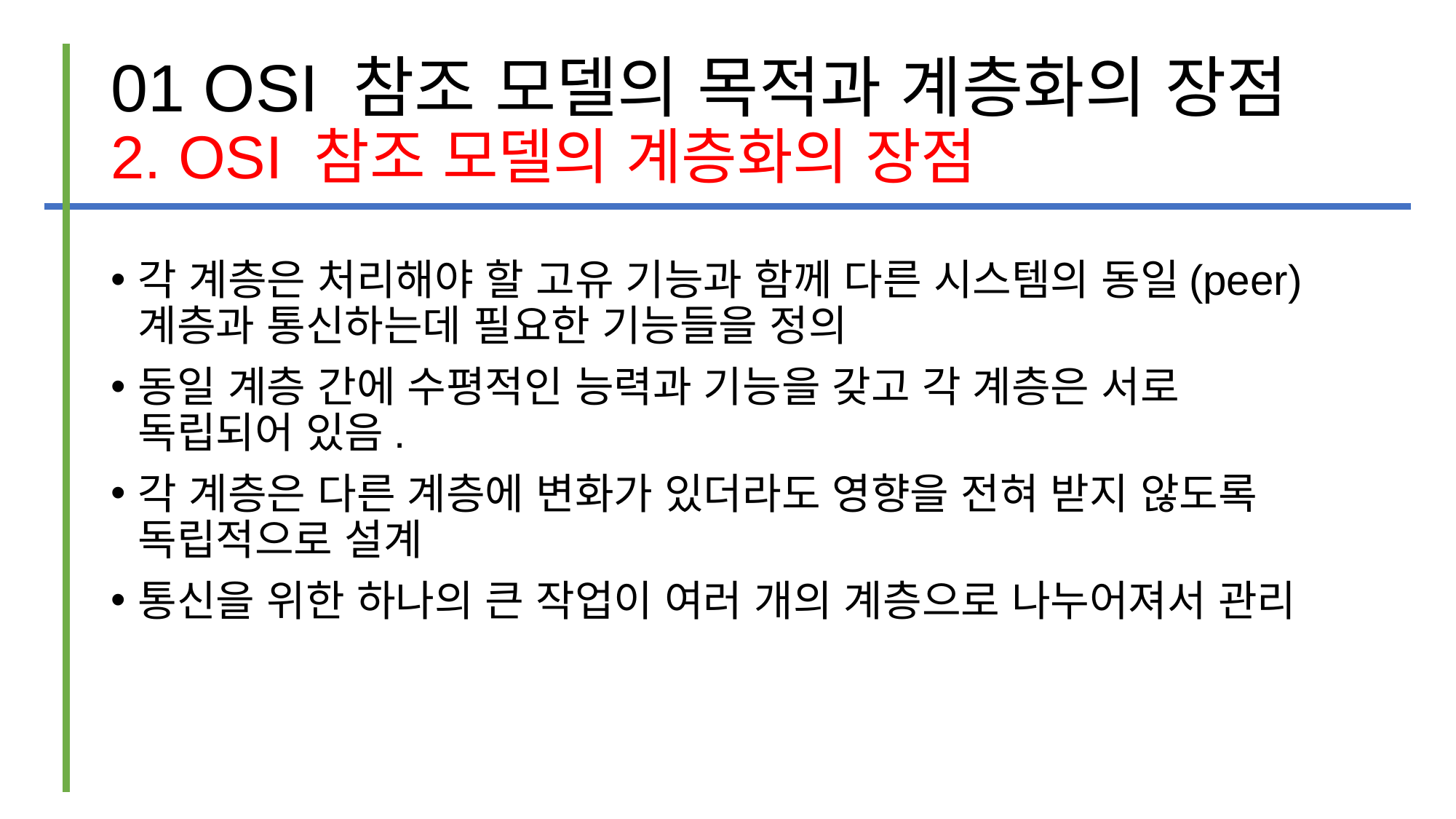

# 01 OSI 참조 모델의 목적과 계층화의 장점 2. OSI 참조 모델의 계층화의 장점
각 계층은 처리해야 할 고유 기능과 함께 다른 시스템의 동일(peer) 계층과 통신하는데 필요한 기능들을 정의
동일 계층 간에 수평적인 능력과 기능을 갖고 각 계층은 서로 독립되어 있음.
각 계층은 다른 계층에 변화가 있더라도 영향을 전혀 받지 않도록 독립적으로 설계
통신을 위한 하나의 큰 작업이 여러 개의 계층으로 나누어져서 관리